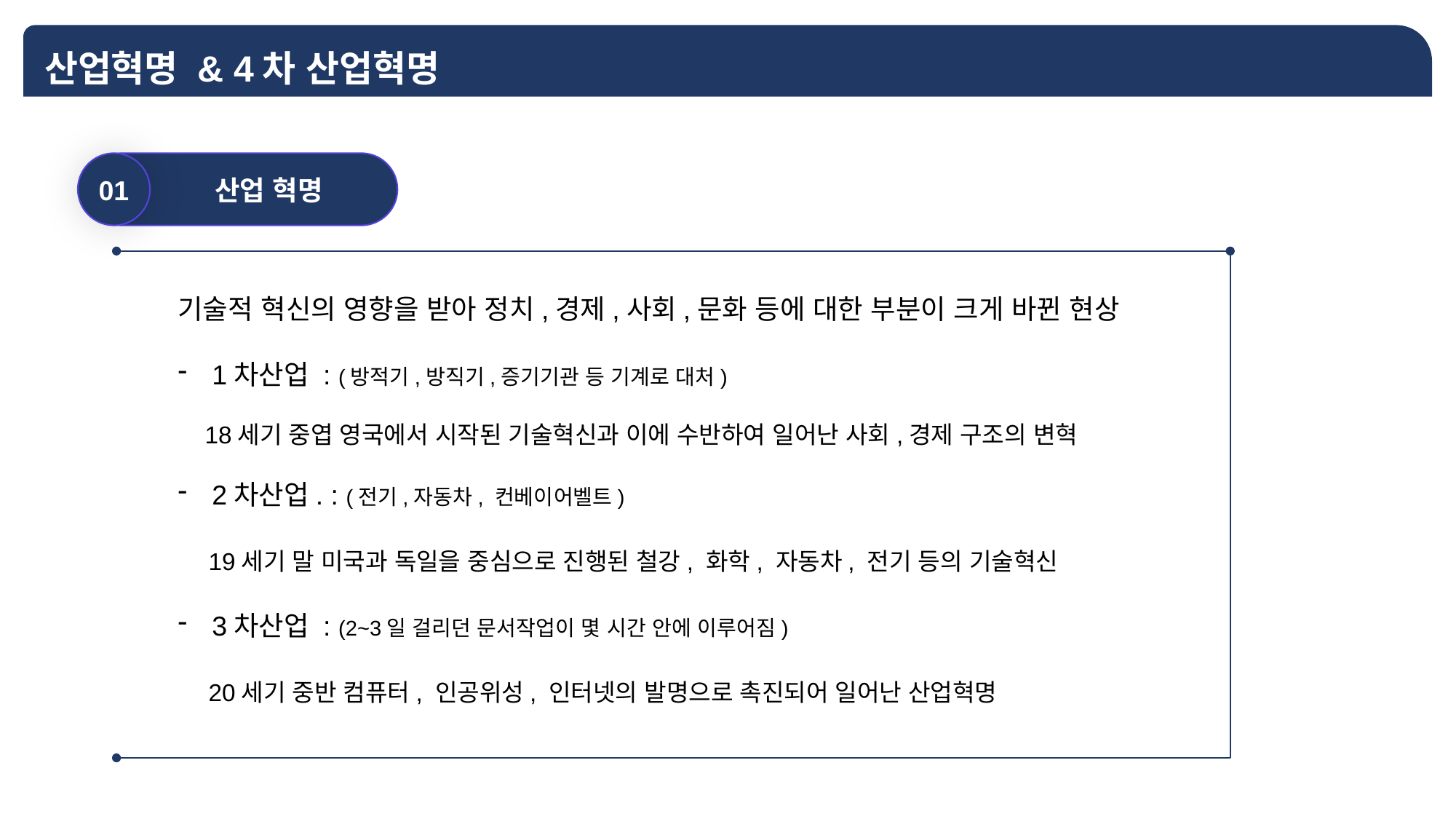

산업혁명 & 4차 산업혁명
01
산업 혁명
기술적 혁신의 영향을 받아 정치,경제,사회,문화 등에 대한 부분이 크게 바뀐 현상

1차산업 : (방적기,방직기,증기기관 등 기계로 대처)

    18세기 중엽 영국에서 시작된 기술혁신과 이에 수반하여 일어난 사회,경제 구조의 변혁

2차산업. : (전기,자동차, 컨베이어벨트)

    19세기 말 미국과 독일을 중심으로 진행된 철강, 화학, 자동차, 전기 등의 기술혁신

3차산업 : (2~3일 걸리던 문서작업이 몇 시간 안에 이루어짐)

    20세기 중반 컴퓨터, 인공위성, 인터넷의 발명으로 촉진되어 일어난 산업혁명
01
01
01